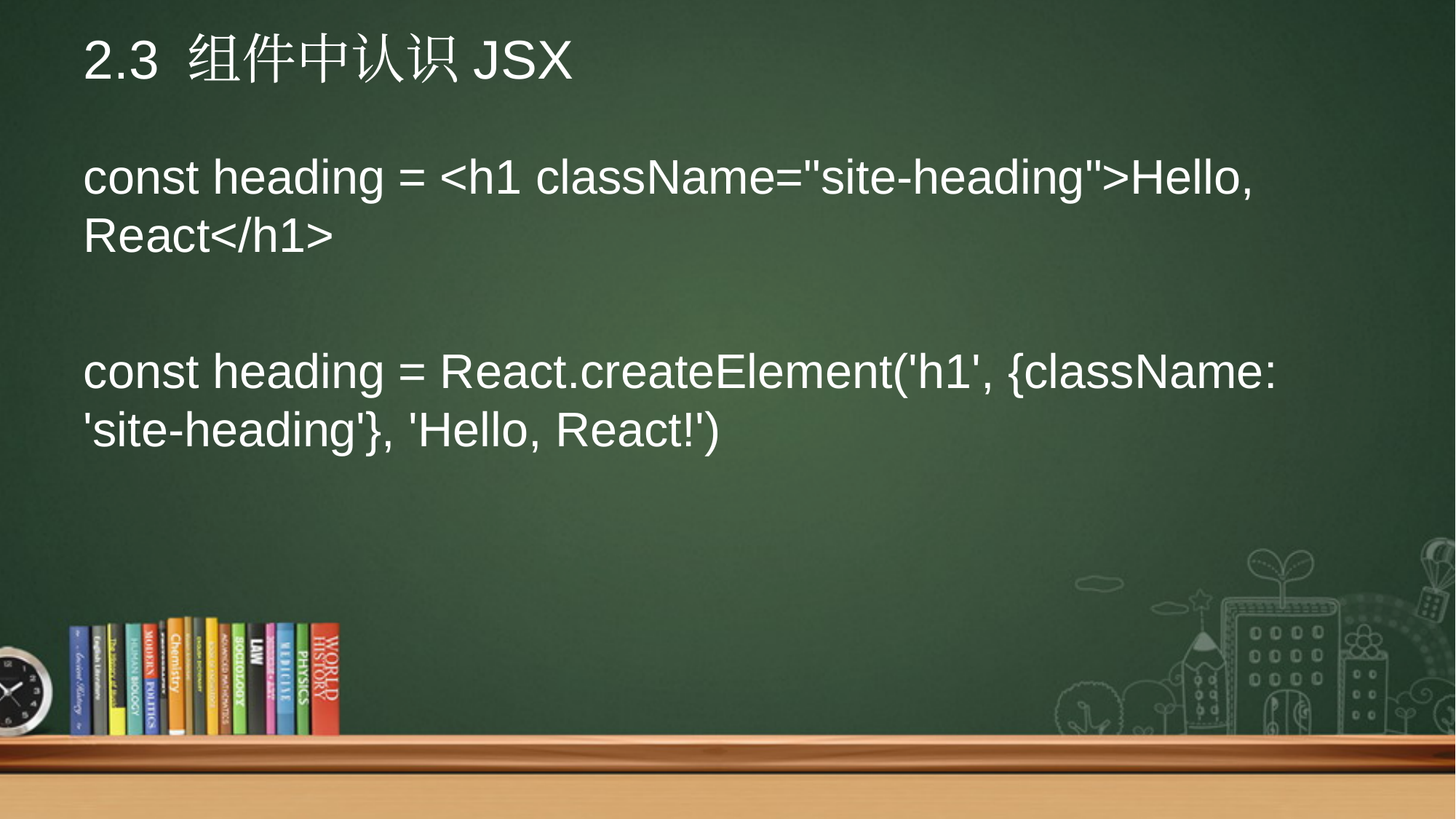

# 2.3 组件中认识JSX
const heading = <h1 className="site-heading">Hello, React</h1>

const heading = React.createElement('h1', {className: 'site-heading'}, 'Hello, React!')